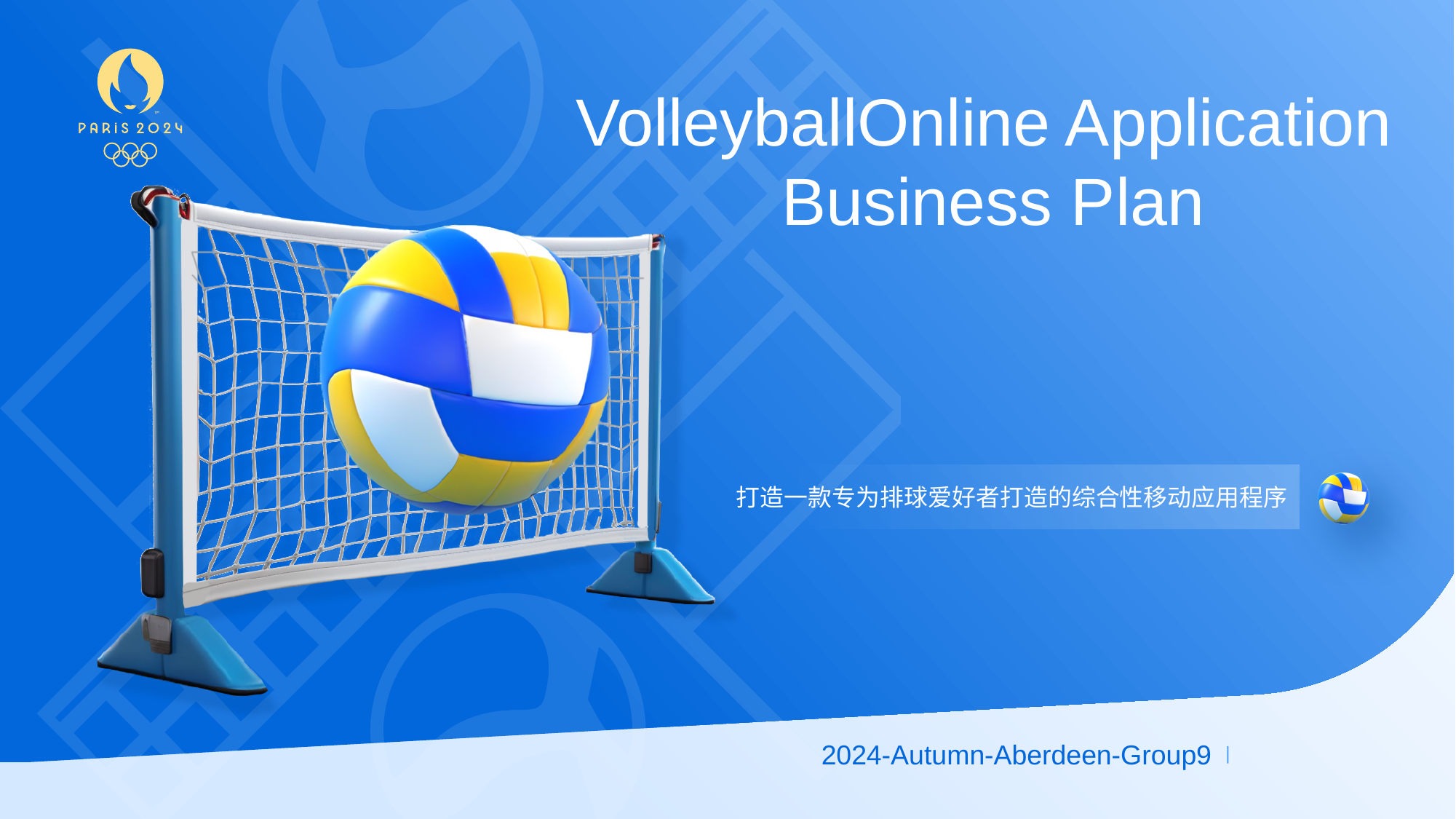

VolleyballOnline Application
Business Plan
#
打造一款专为排球爱好者打造的综合性移动应用程序
2024-Autumn-Aberdeen-Group9